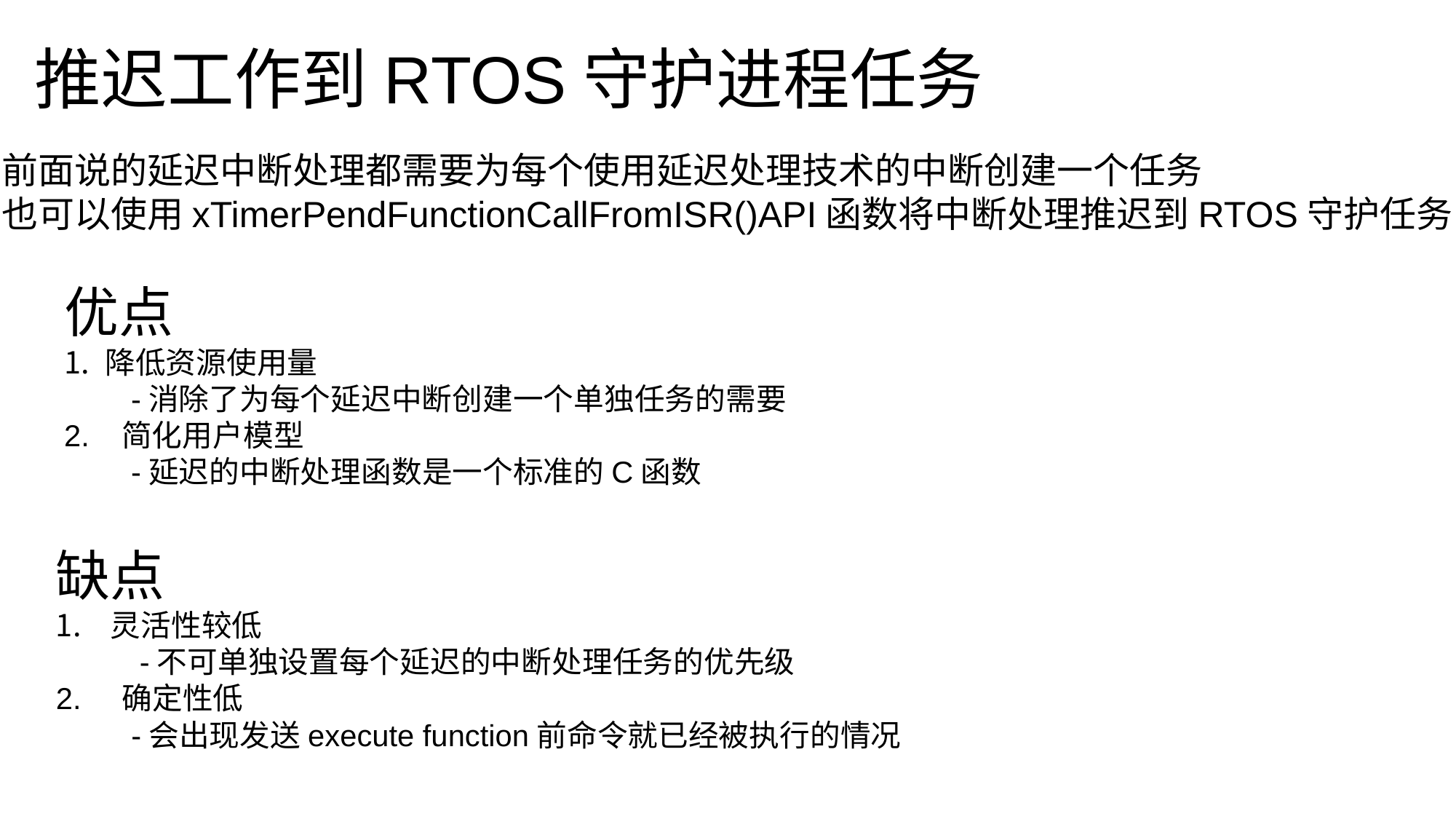

推迟工作到RTOS守护进程任务
前面说的延迟中断处理都需要为每个使用延迟处理技术的中断创建一个任务
也可以使用xTimerPendFunctionCallFromISR()API函数将中断处理推迟到RTOS守护任务中
优点
降低资源使用量
        -消除了为每个延迟中断创建一个单独任务的需要
2.   简化用户模型
        -延迟的中断处理函数是一个标准的C函数

缺点
灵活性较低
          -不可单独设置每个延迟的中断处理任务的优先级
2.    确定性低
         -会出现发送execute function前命令就已经被执行的情况